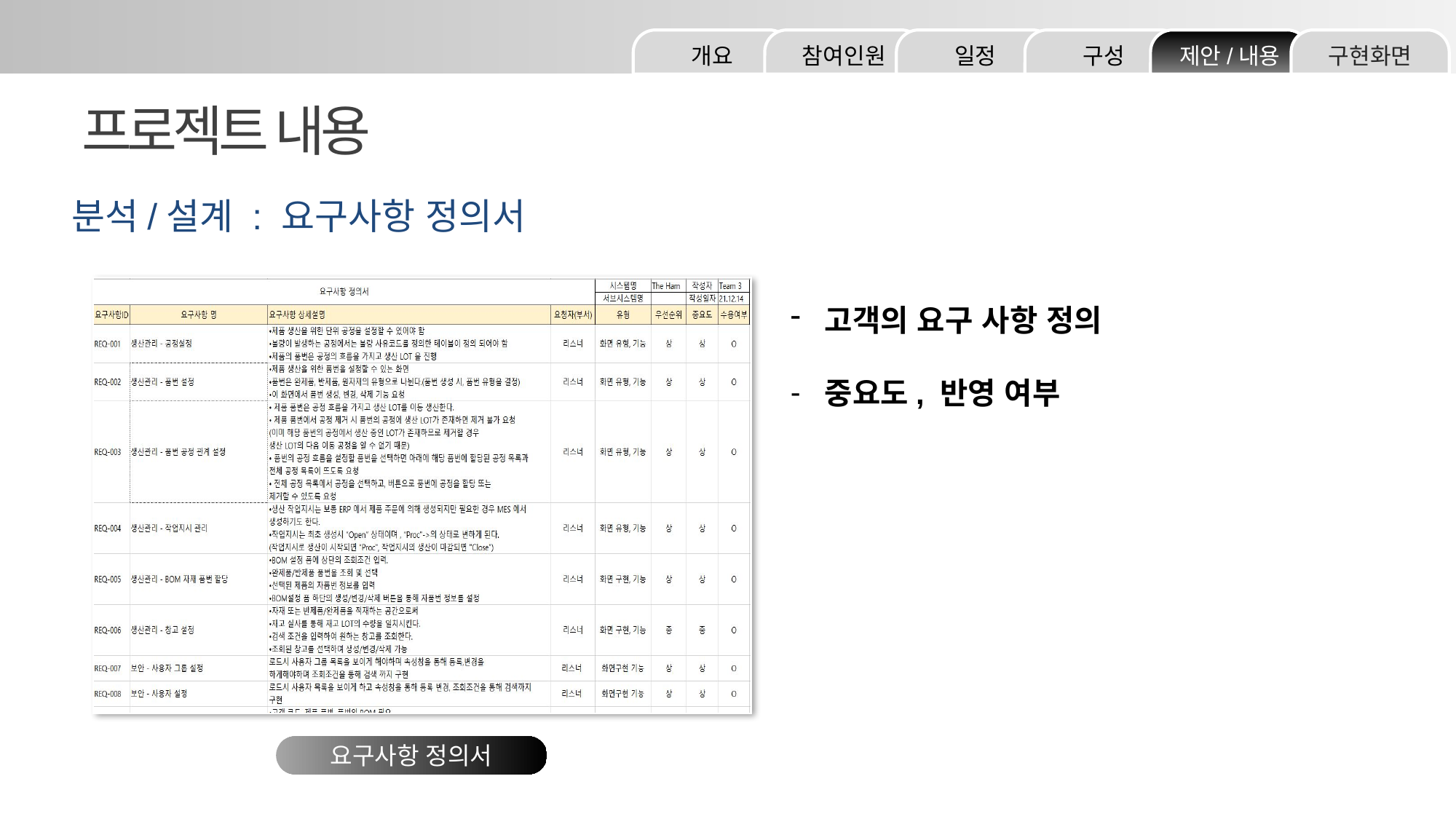

구현화면
제안/내용
구성
일정
참여인원
개요

프로젝트 내용
분석/설계 : 요구사항 정의서

고객의 요구 사항 정의

중요도, 반영 여부
요구사항 정의서